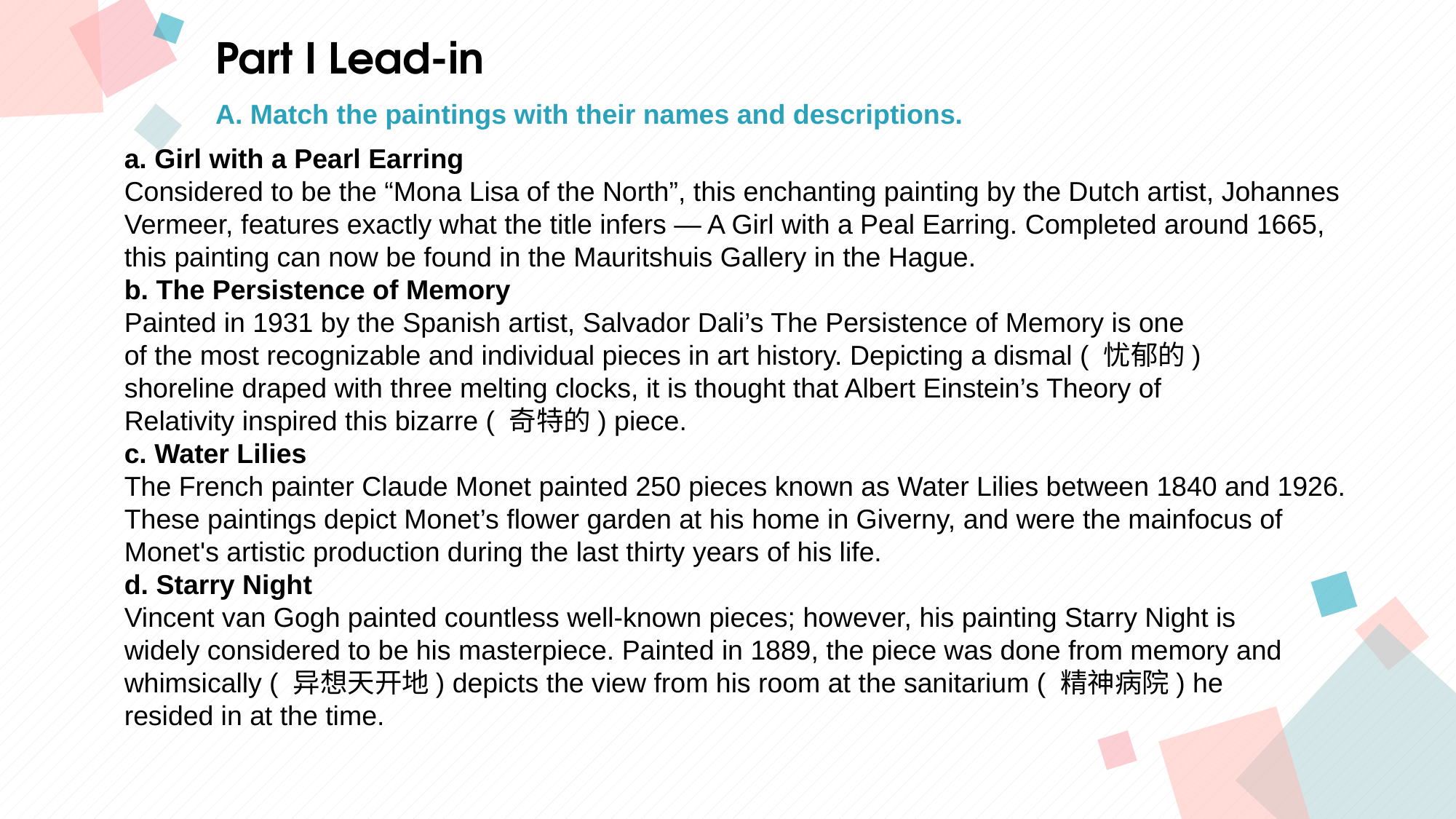

Part I Lead-in
A. Match the paintings with their names and descriptions.
a. Girl with a Pearl Earring
Considered to be the “Mona Lisa of the North”, this enchanting painting by the Dutch artist, Johannes Vermeer, features exactly what the title infers — A Girl with a Peal Earring. Completed around 1665, this painting can now be found in the Mauritshuis Gallery in the Hague.
b. The Persistence of Memory
Painted in 1931 by the Spanish artist, Salvador Dali’s The Persistence of Memory is one
of the most recognizable and individual pieces in art history. Depicting a dismal ( 忧郁的)
shoreline draped with three melting clocks, it is thought that Albert Einstein’s Theory of
Relativity inspired this bizarre ( 奇特的) piece.
c. Water Lilies
The French painter Claude Monet painted 250 pieces known as Water Lilies between 1840 and 1926. These paintings depict Monet’s flower garden at his home in Giverny, and were the mainfocus of Monet's artistic production during the last thirty years of his life.
d. Starry Night
Vincent van Gogh painted countless well-known pieces; however, his painting Starry Night is
widely considered to be his masterpiece. Painted in 1889, the piece was done from memory and
whimsically ( 异想天开地) depicts the view from his room at the sanitarium ( 精神病院) he
resided in at the time.